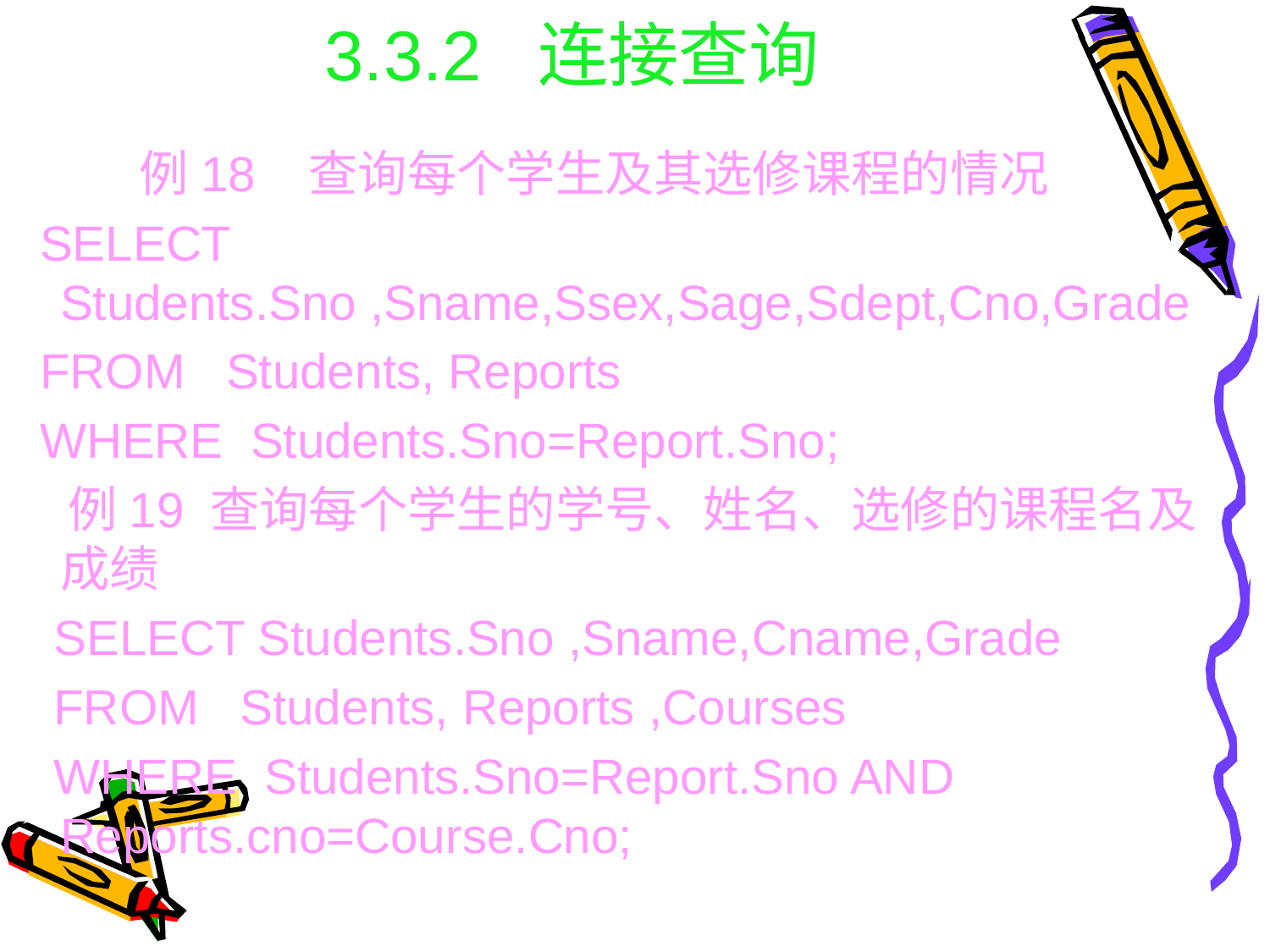

# 3.3.2  连接查询
例18   查询每个学生及其选修课程的情况
  SELECT   Students.Sno ,Sname,Ssex,Sage,Sdept,Cno,Grade
  FROM   Students, Reports
  WHERE  Students.Sno=Report.Sno;
    例19 查询每个学生的学号、姓名、选修的课程名及    成绩
   SELECT Students.Sno ,Sname,Cname,Grade
   FROM   Students, Reports ,Courses
   WHERE  Students.Sno=Report.Sno AND        Reports.cno=Course.Cno;